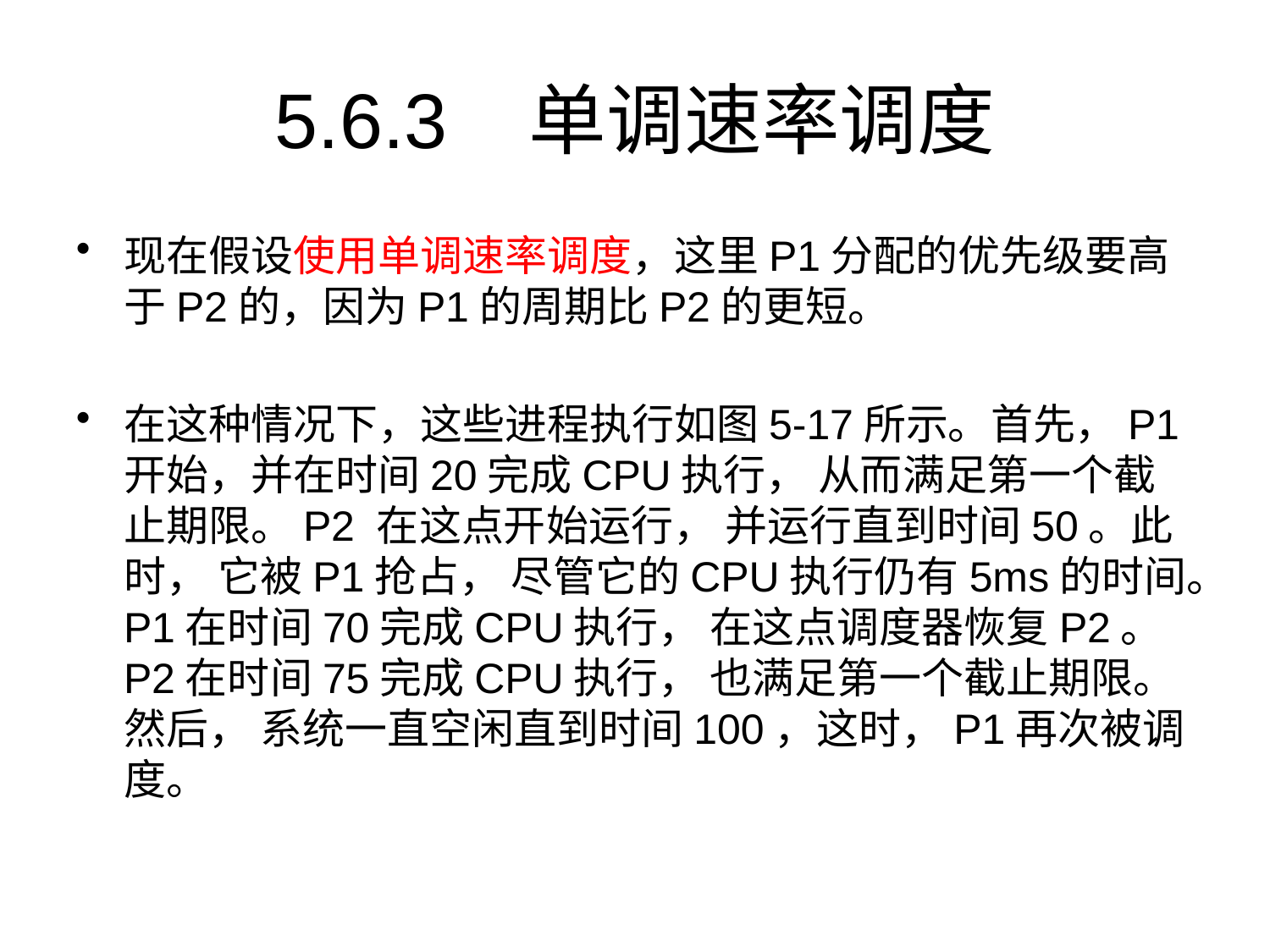

# 5.6.3	单调速率调度
现在假设使用单调速率调度，这里P1分配的优先级要高于P2的，因为P1的周期比P2的更短。

在这种情况下，这些进程执行如图5-17所示。首先，P1开始，并在时间20完成CPU执行， 从而满足第一个截止期限。P2 在这点开始运行， 并运行直到时间50。此时， 它被P1抢占， 尽管它的CPU执行仍有5ms的时间。P1在时间70完成CPU执行， 在这点调度器恢复P2。P2在时间75完成CPU执行， 也满足第一个截止期限。然后， 系统一直空闲直到时间100，这时，P1再次被调度。